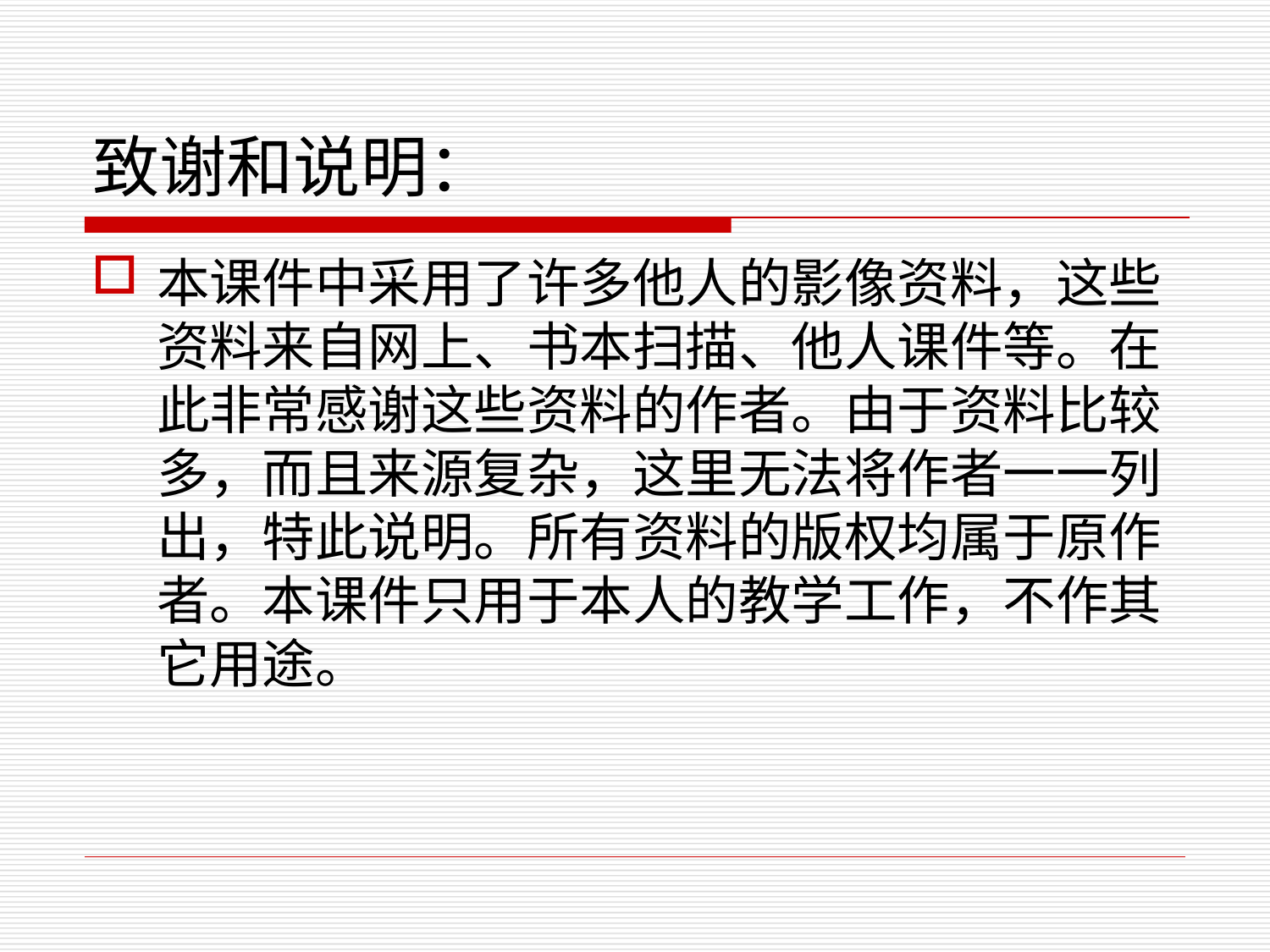

# 致谢和说明：
本课件中采用了许多他人的影像资料，这些资料来自网上、书本扫描、他人课件等。在此非常感谢这些资料的作者。由于资料比较多，而且来源复杂，这里无法将作者一一列出，特此说明。所有资料的版权均属于原作者。本课件只用于本人的教学工作，不作其它用途。